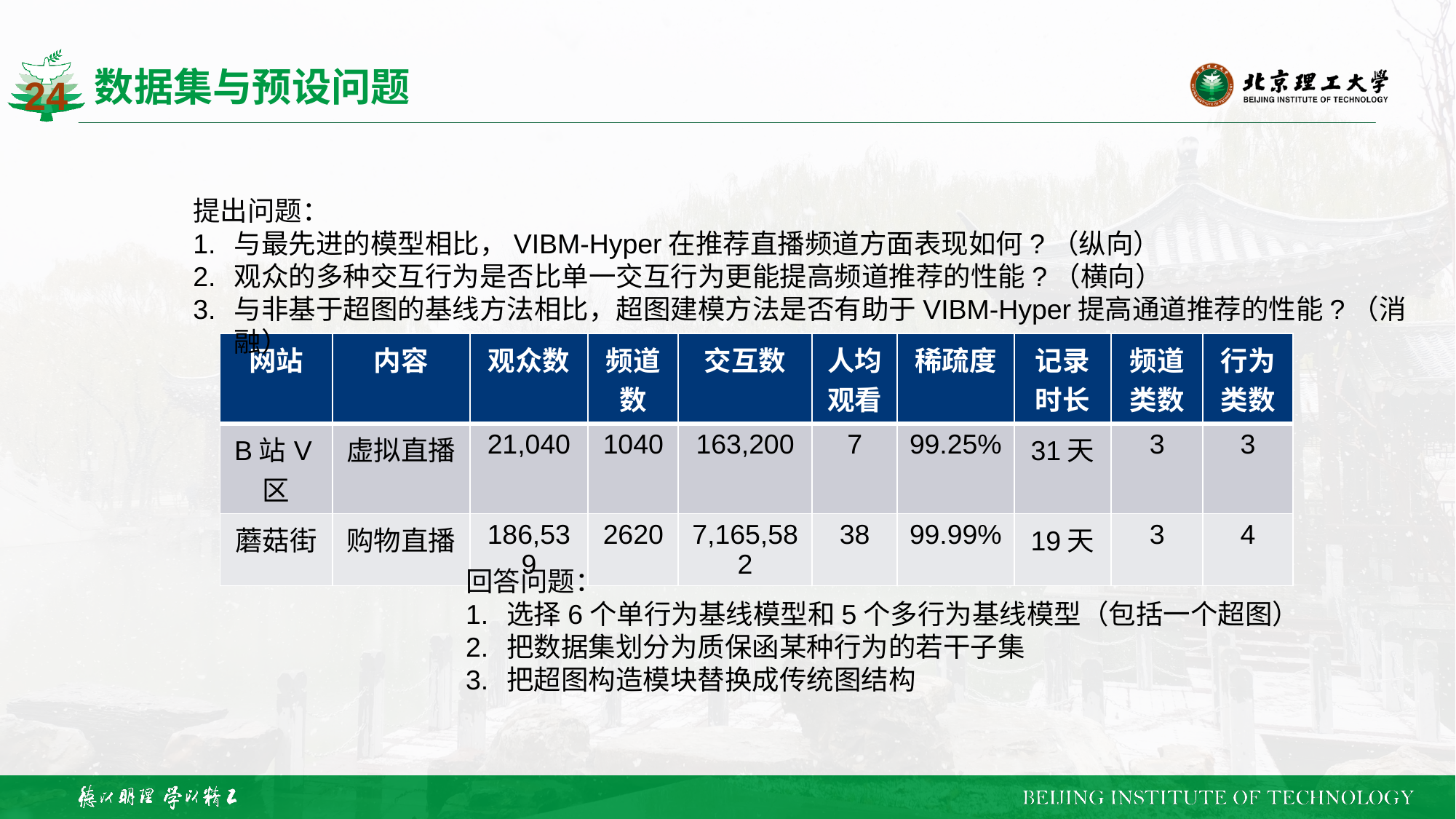

# 数据集与预设问题
提出问题：
与最先进的模型相比，VIBM-Hyper在推荐直播频道方面表现如何?（纵向）
观众的多种交互行为是否比单一交互行为更能提高频道推荐的性能?（横向）
与非基于超图的基线方法相比，超图建模方法是否有助于VIBM-Hyper提高通道推荐的性能?（消融）
| 网站 | 内容 | 观众数 | 频道数 | 交互数 | 人均观看 | 稀疏度 | 记录时长 | 频道类数 | 行为类数 |
| --- | --- | --- | --- | --- | --- | --- | --- | --- | --- |
| B站V区 | 虚拟直播 | 21,040 | 1040 | 163,200 | 7 | 99.25% | 31天 | 3 | 3 |
| 蘑菇街 | 购物直播 | 186,539 | 2620 | 7,165,582 | 38 | 99.99% | 19天 | 3 | 4 |
回答问题：
选择6个单行为基线模型和5个多行为基线模型（包括一个超图）
把数据集划分为质保函某种行为的若干子集
把超图构造模块替换成传统图结构